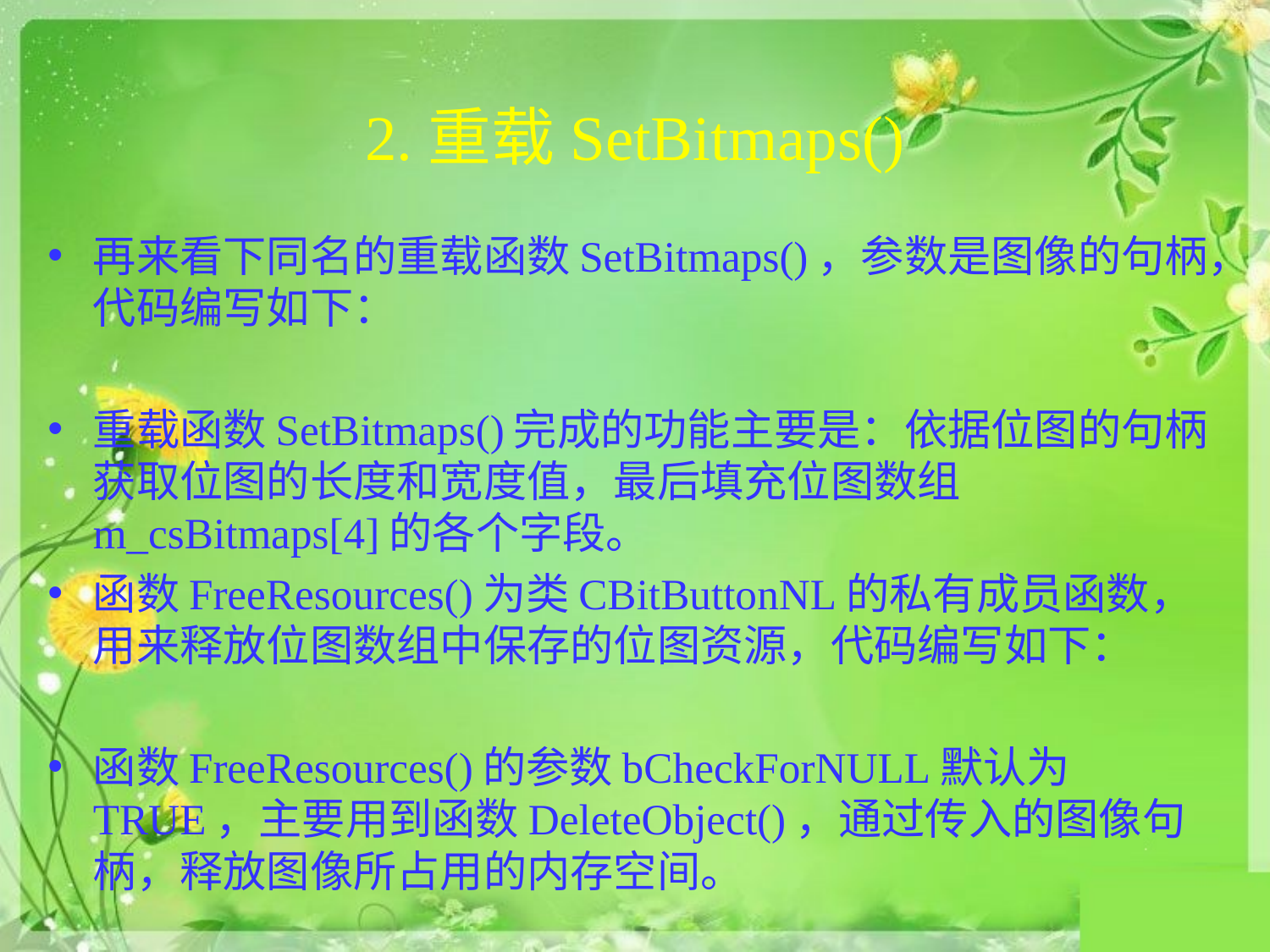

# 2.重载SetBitmaps()
再来看下同名的重载函数SetBitmaps()，参数是图像的句柄，代码编写如下：

重载函数SetBitmaps()完成的功能主要是：依据位图的句柄获取位图的长度和宽度值，最后填充位图数组m_csBitmaps[4]的各个字段。
函数FreeResources()为类CBitButtonNL的私有成员函数，用来释放位图数组中保存的位图资源，代码编写如下：

函数FreeResources()的参数bCheckForNULL默认为TRUE，主要用到函数DeleteObject()，通过传入的图像句柄，释放图像所占用的内存空间。